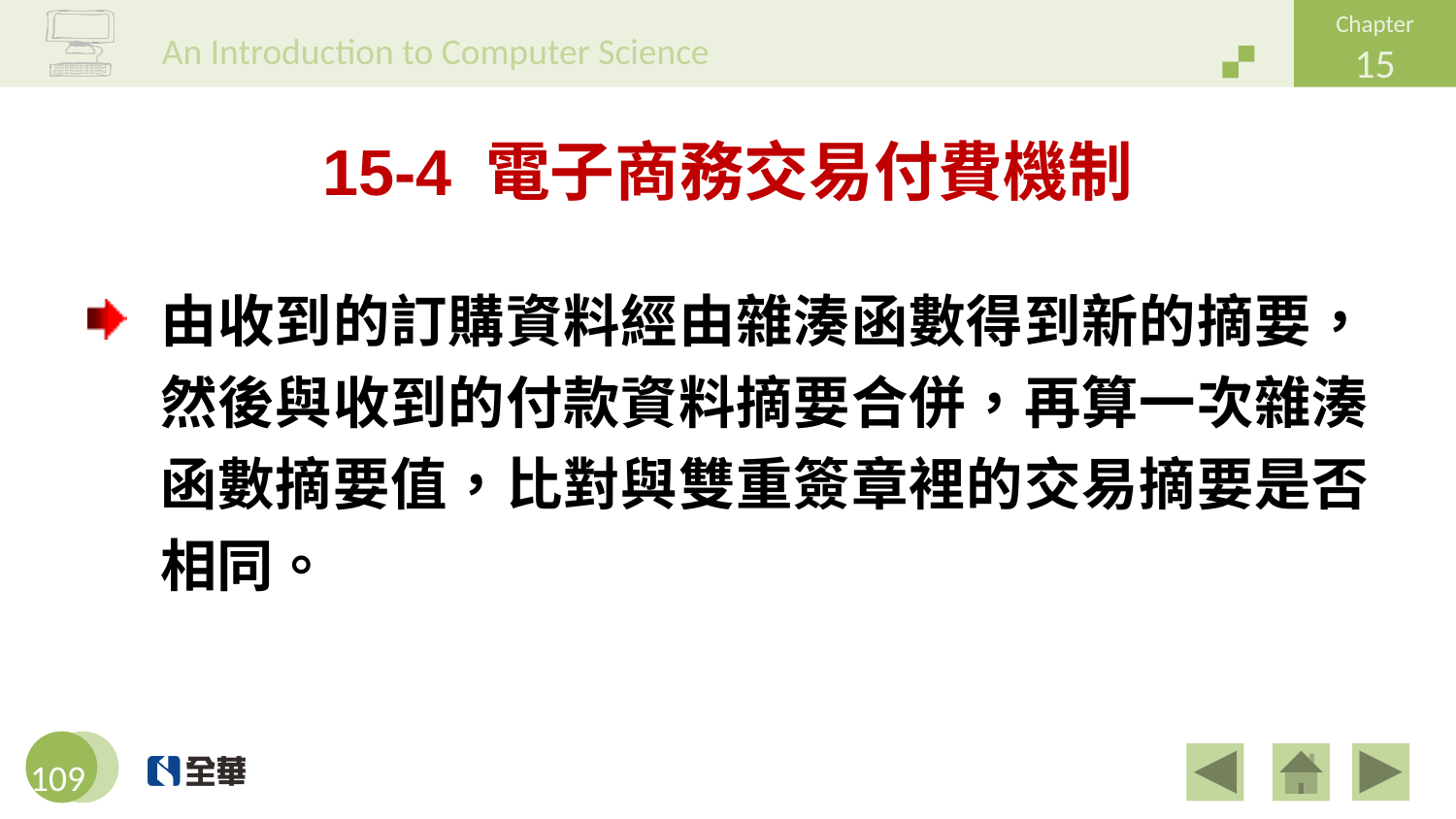

# 15-4 電子商務交易付費機制
由收到的訂購資料經由雜湊函數得到新的摘要，然後與收到的付款資料摘要合併，再算一次雜湊函數摘要值，比對與雙重簽章裡的交易摘要是否相同。